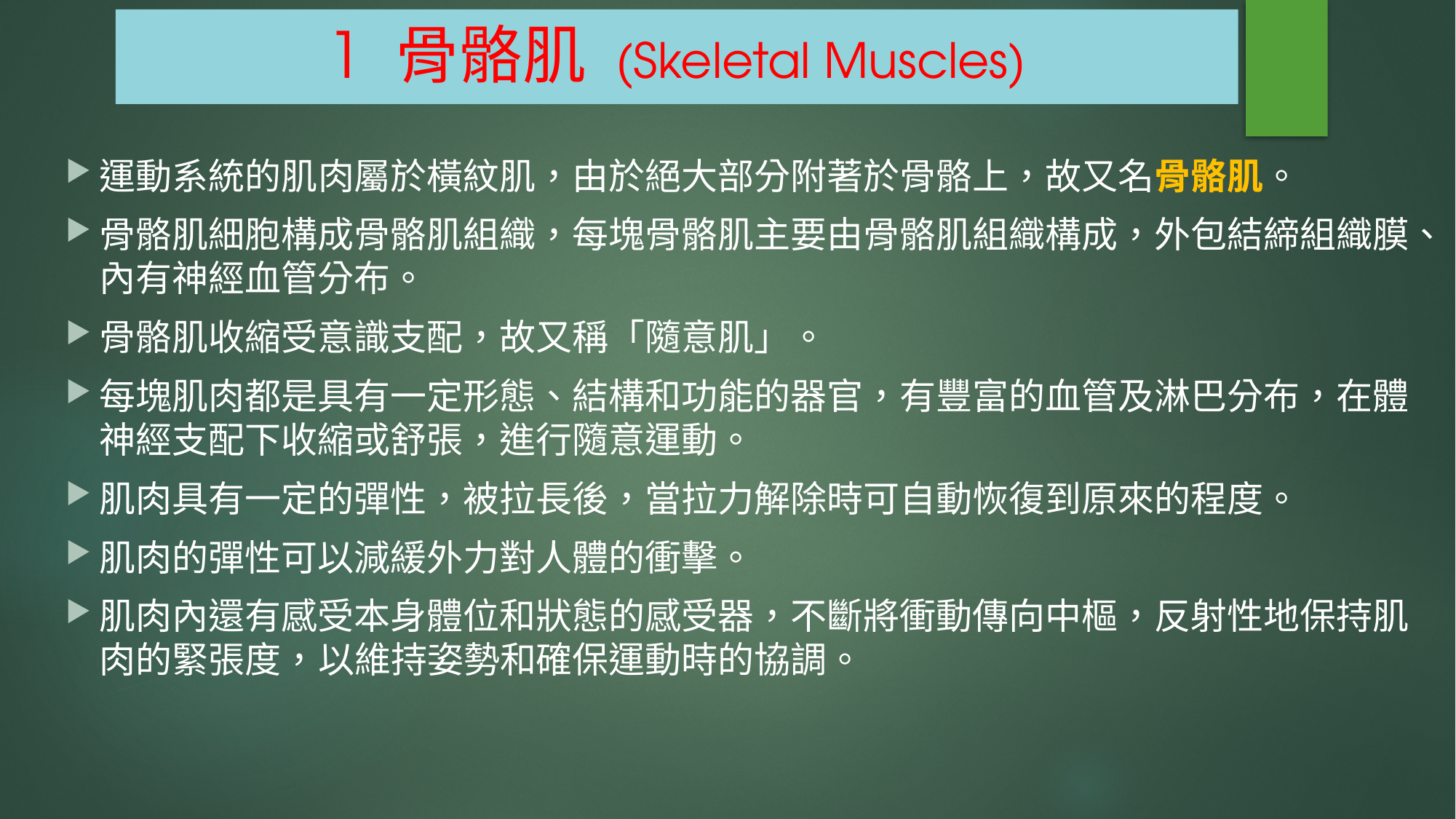

# 1 骨骼肌 (Skeletal Muscles)
運動系統的肌肉屬於橫紋肌，由於絕大部分附著於骨骼上，故又名骨骼肌。
骨骼肌細胞構成骨骼肌組織，每塊骨骼肌主要由骨骼肌組織構成，外包結締組織膜、內有神經血管分布。
骨骼肌收縮受意識支配，故又稱「隨意肌」。
每塊肌肉都是具有一定形態、結構和功能的器官，有豐富的血管及淋巴分布，在體神經支配下收縮或舒張，進行隨意運動。
肌肉具有一定的彈性，被拉長後，當拉力解除時可自動恢復到原來的程度。
肌肉的彈性可以減緩外力對人體的衝擊。
肌肉內還有感受本身體位和狀態的感受器，不斷將衝動傳向中樞，反射性地保持肌肉的緊張度，以維持姿勢和確保運動時的協調。